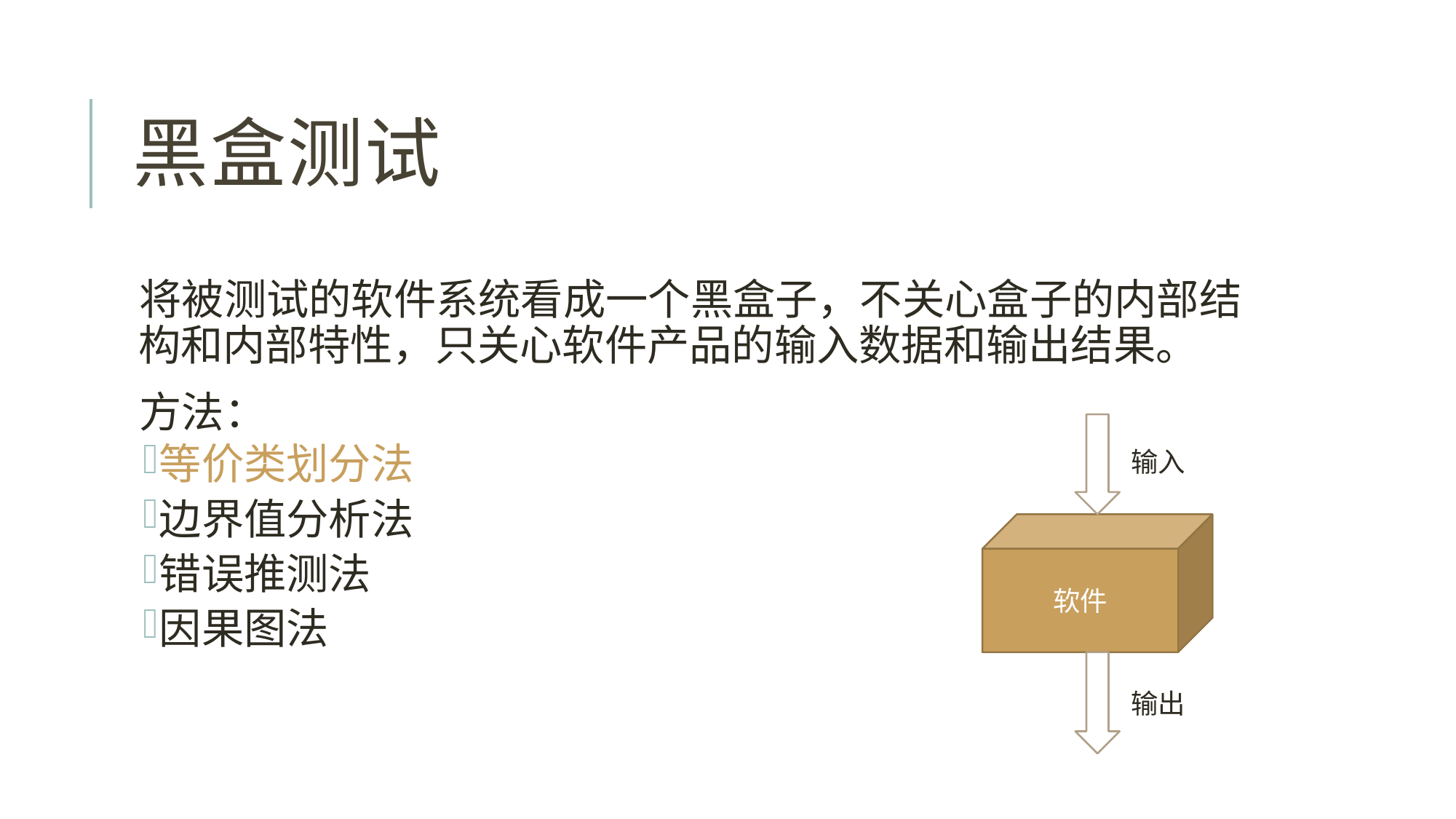

# 黑盒测试
将被测试的软件系统看成一个黑盒子，不关心盒子的内部结构和内部特性，只关心软件产品的输入数据和输出结果。
方法：
等价类划分法
边界值分析法
错误推测法
因果图法

输入
软件

输出